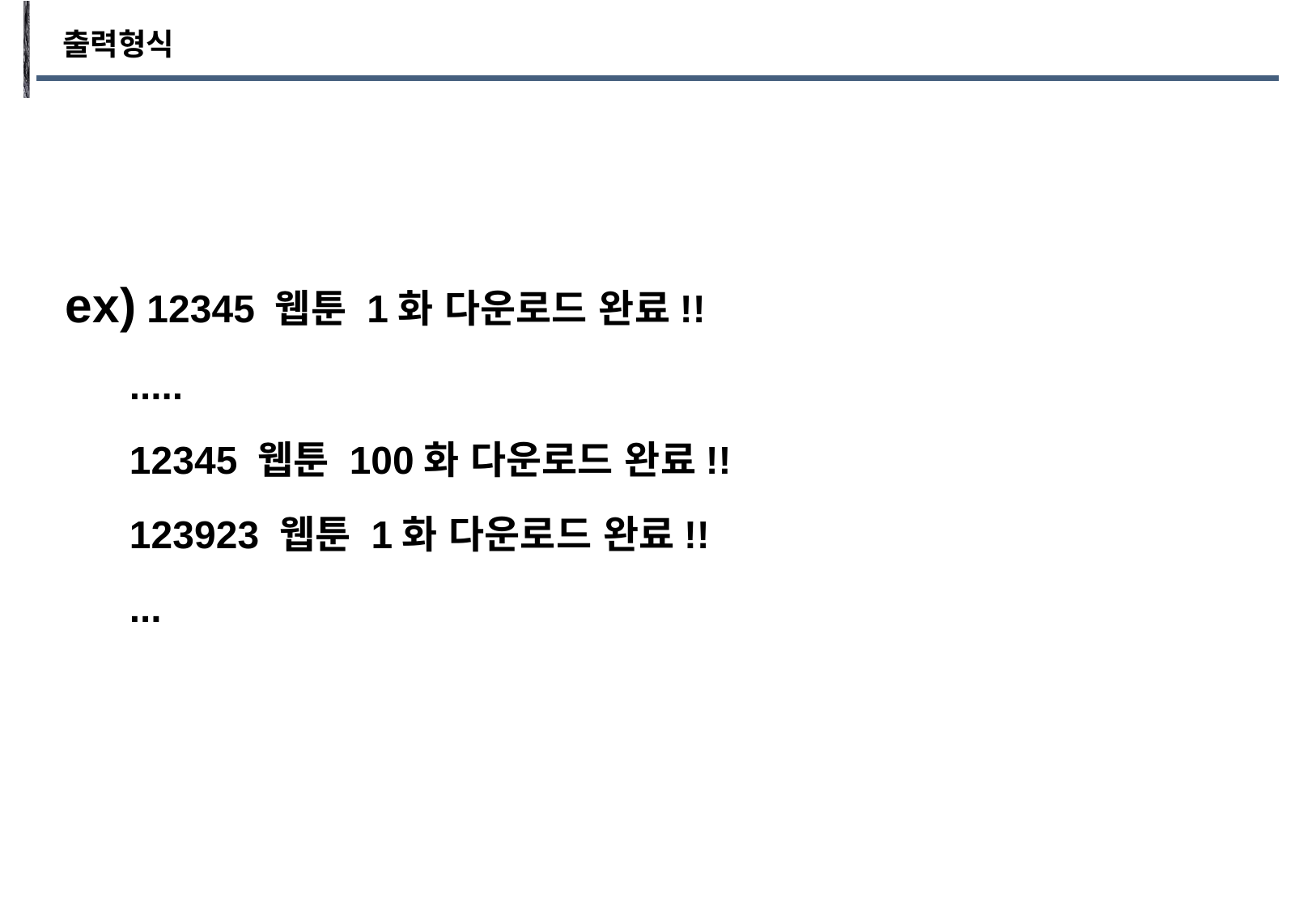

출력형식

ex) 12345 웹툰 1화 다운로드 완료!!
      .....
      12345 웹툰 100화 다운로드 완료!!
      123923 웹툰 1화 다운로드 완료!!
      ...